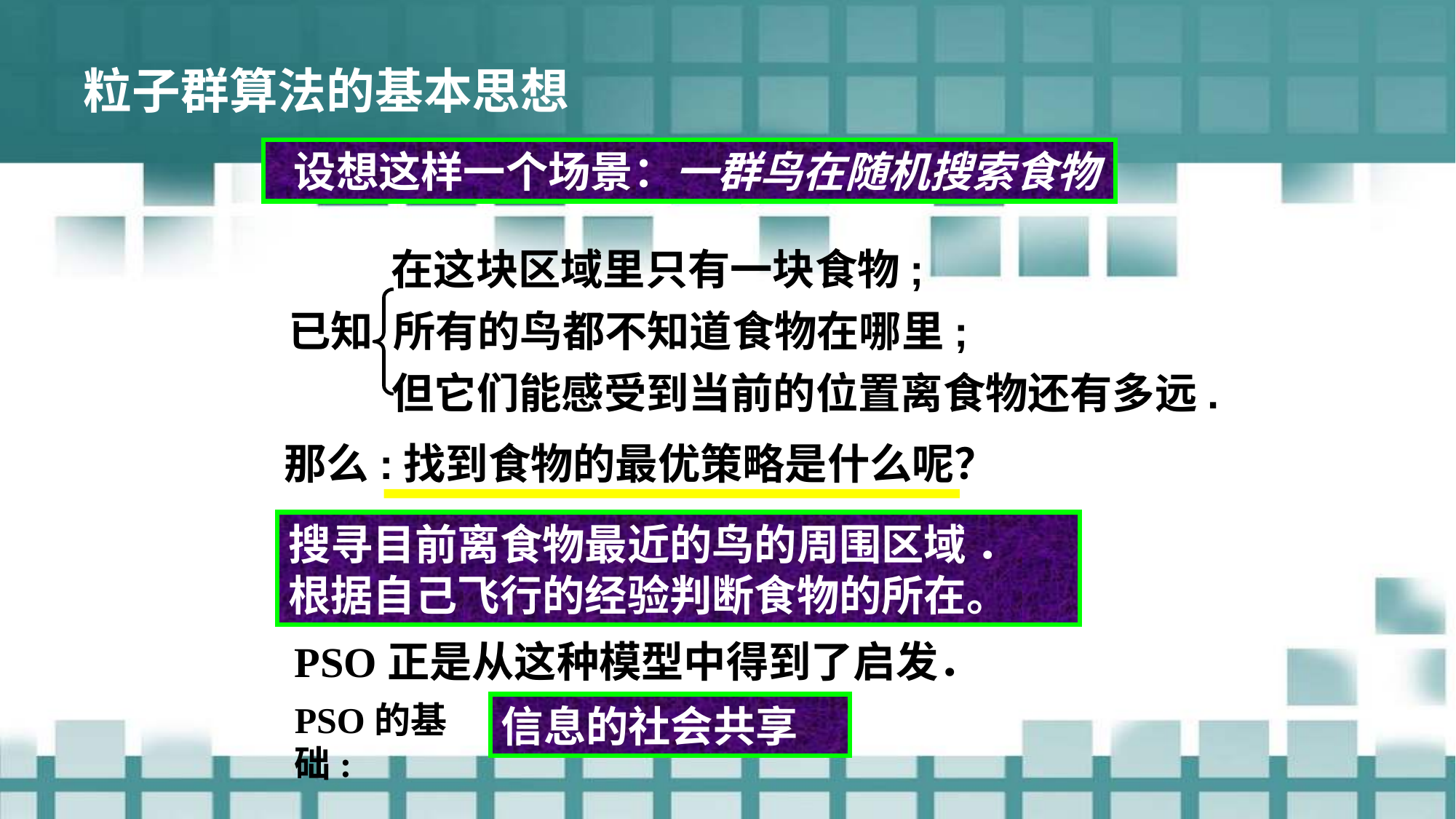

# 粒子群算法的基本思想
 设想这样一个场景：一群鸟在随机搜索食物
在这块区域里只有一块食物;

已知
所有的鸟都不知道食物在哪里;
但它们能感受到当前的位置离食物还有多远.
那么:找到食物的最优策略是什么呢？

搜寻目前离食物最近的鸟的周围区域 ．
根据自己飞行的经验判断食物的所在。
PSO正是从这种模型中得到了启发．

PSO的基础:
信息的社会共享